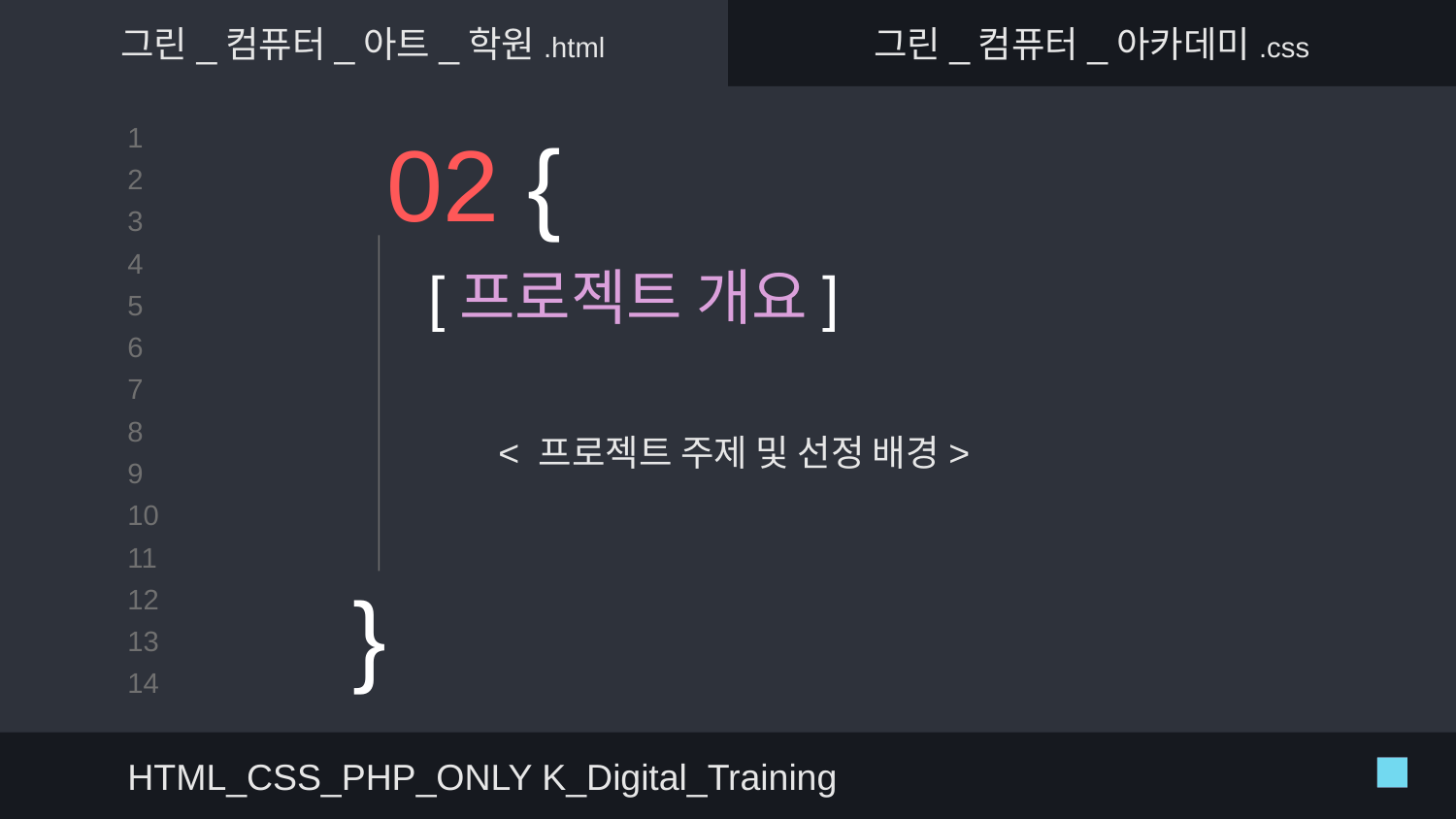

그린_컴퓨터_아트_학원.html
그린_컴퓨터_아카데미.css
# 02 {
[프로젝트 개요]
< 프로젝트 주제 및 선정 배경>
}
HTML_CSS_PHP_ONLY K_Digital_Training